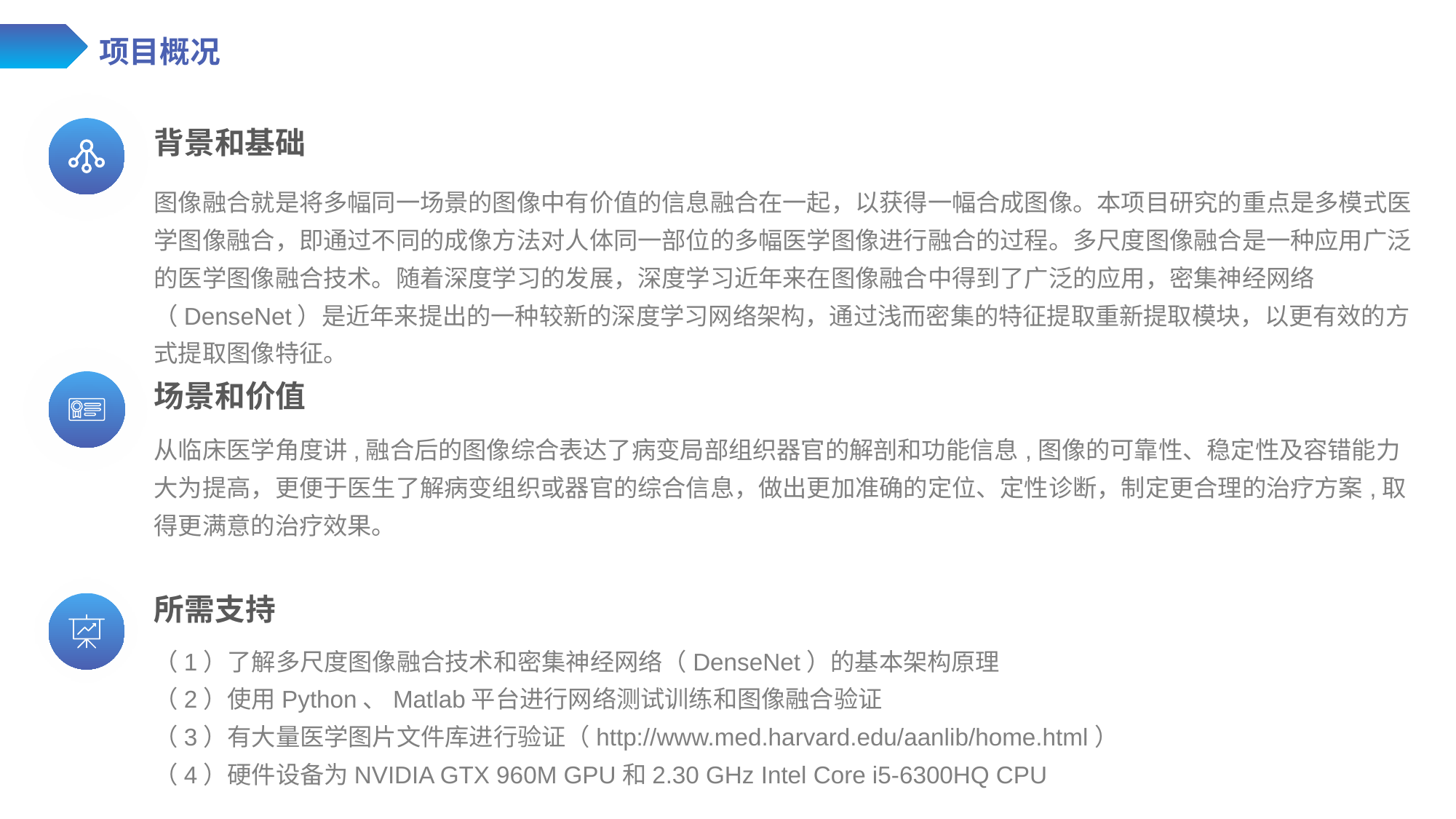

# 项目概况
背景和基础

图像融合就是将多幅同一场景的图像中有价值的信息融合在一起，以获得一幅合成图像。本项目研究的重点是多模式医学图像融合，即通过不同的成像方法对人体同一部位的多幅医学图像进行融合的过程。多尺度图像融合是一种应用广泛的医学图像融合技术。随着深度学习的发展，深度学习近年来在图像融合中得到了广泛的应用，密集神经网络（DenseNet）是近年来提出的一种较新的深度学习网络架构，通过浅而密集的特征提取重新提取模块，以更有效的方式提取图像特征。

场景和价值

从临床医学角度讲,融合后的图像综合表达了病变局部组织器官的解剖和功能信息,图像的可靠性、稳定性及容错能力大为提高，更便于医生了解病变组织或器官的综合信息，做出更加准确的定位、定性诊断，制定更合理的治疗方案,取得更满意的治疗效果。

所需支持
（1）了解多尺度图像融合技术和密集神经网络（DenseNet）的基本架构原理
（2）使用Python、Matlab平台进行网络测试训练和图像融合验证
（3）有大量医学图片文件库进行验证（http://www.med.harvard.edu/aanlib/home.html）
（4）硬件设备为NVIDIA GTX 960M GPU和2.30 GHz Intel Core i5-6300HQ CPU